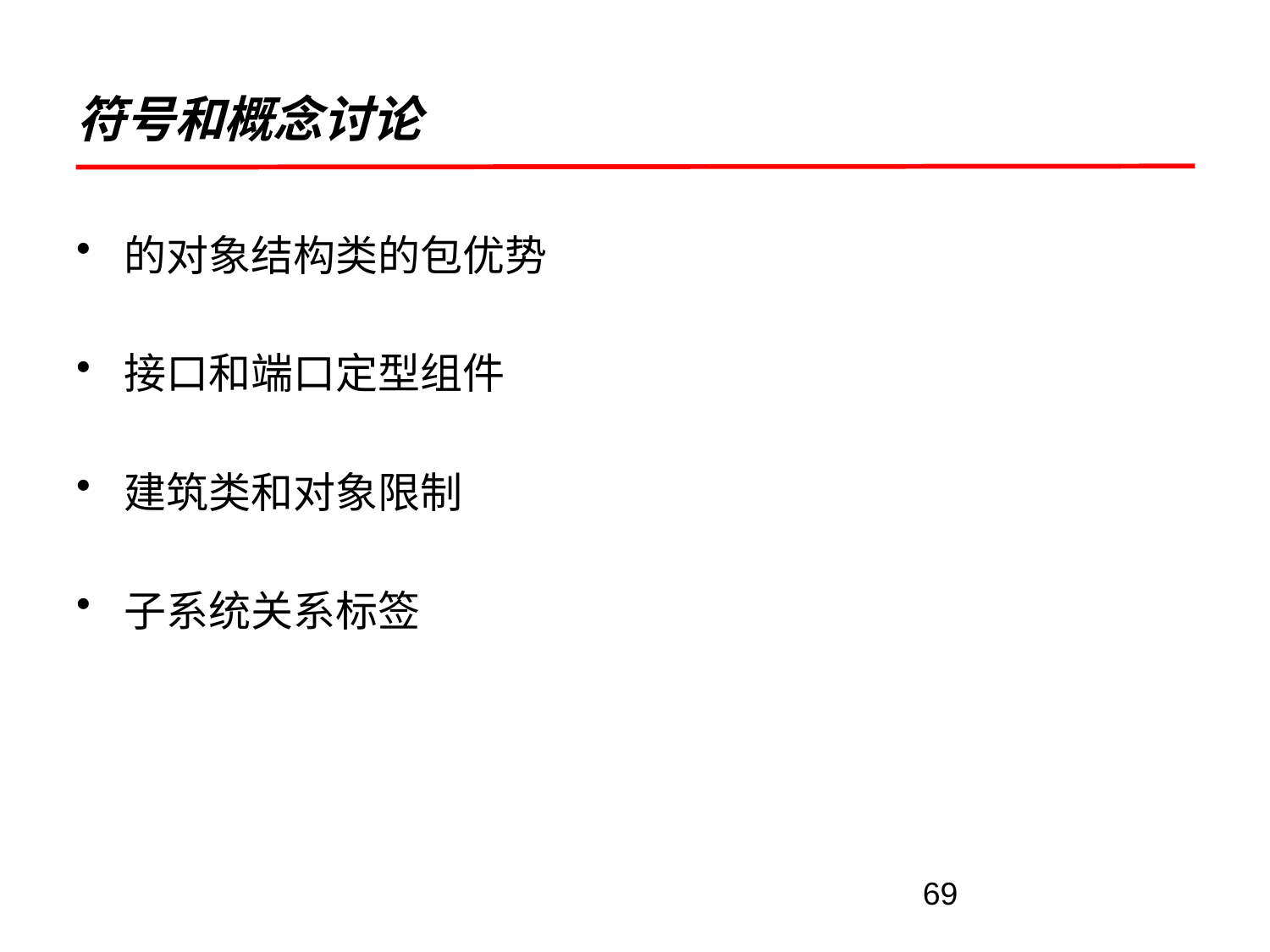

# 符号和概念讨论
的对象结构类的包优势

接口和端口定型组件

建筑类和对象限制

子系统关系标签
69